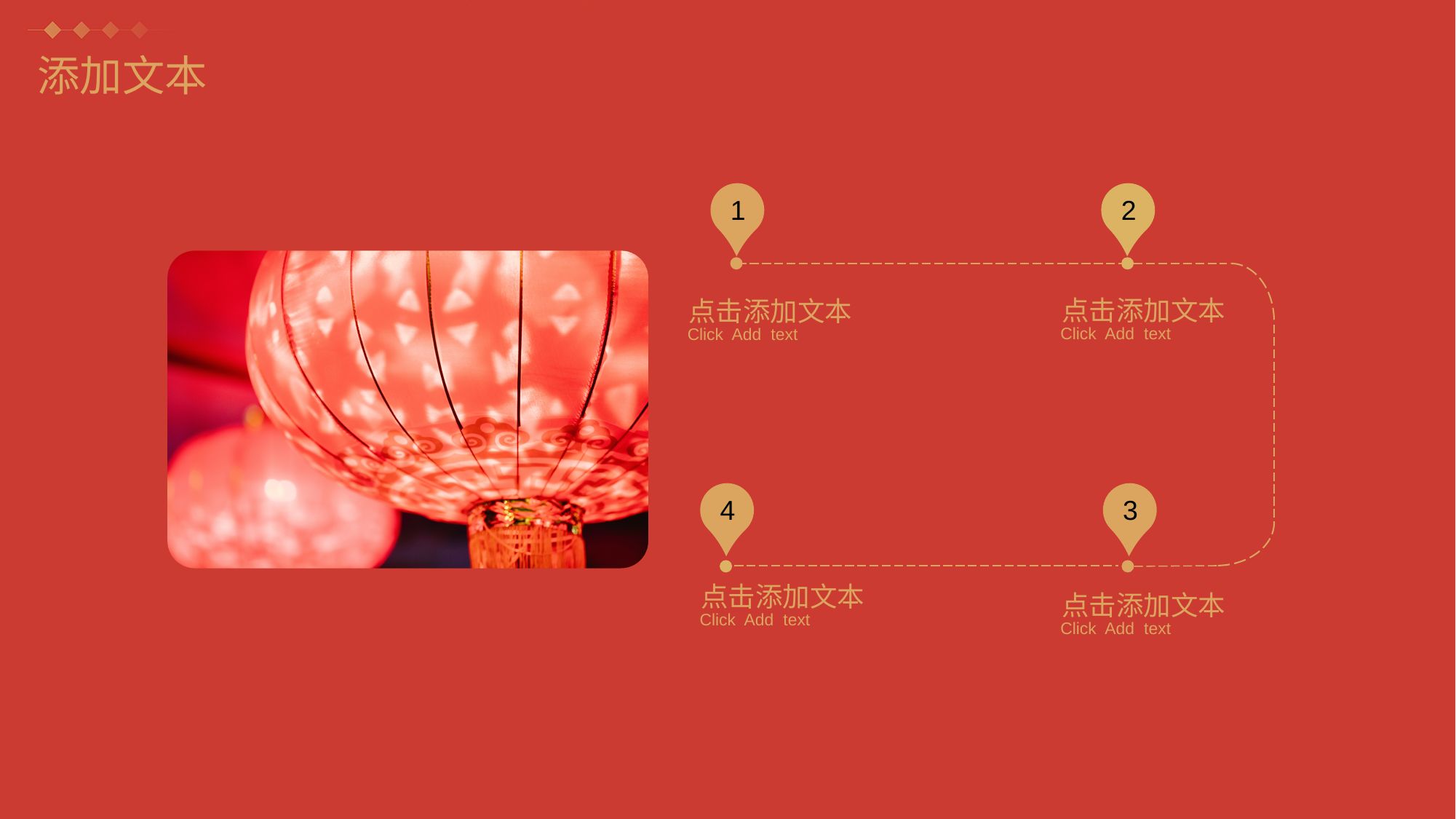

添加文本

1
2

点击添加文本
Click  Add  text
点击添加文本
Click  Add  text

4
3

点击添加文本
Click  Add  text
点击添加文本
Click  Add  text